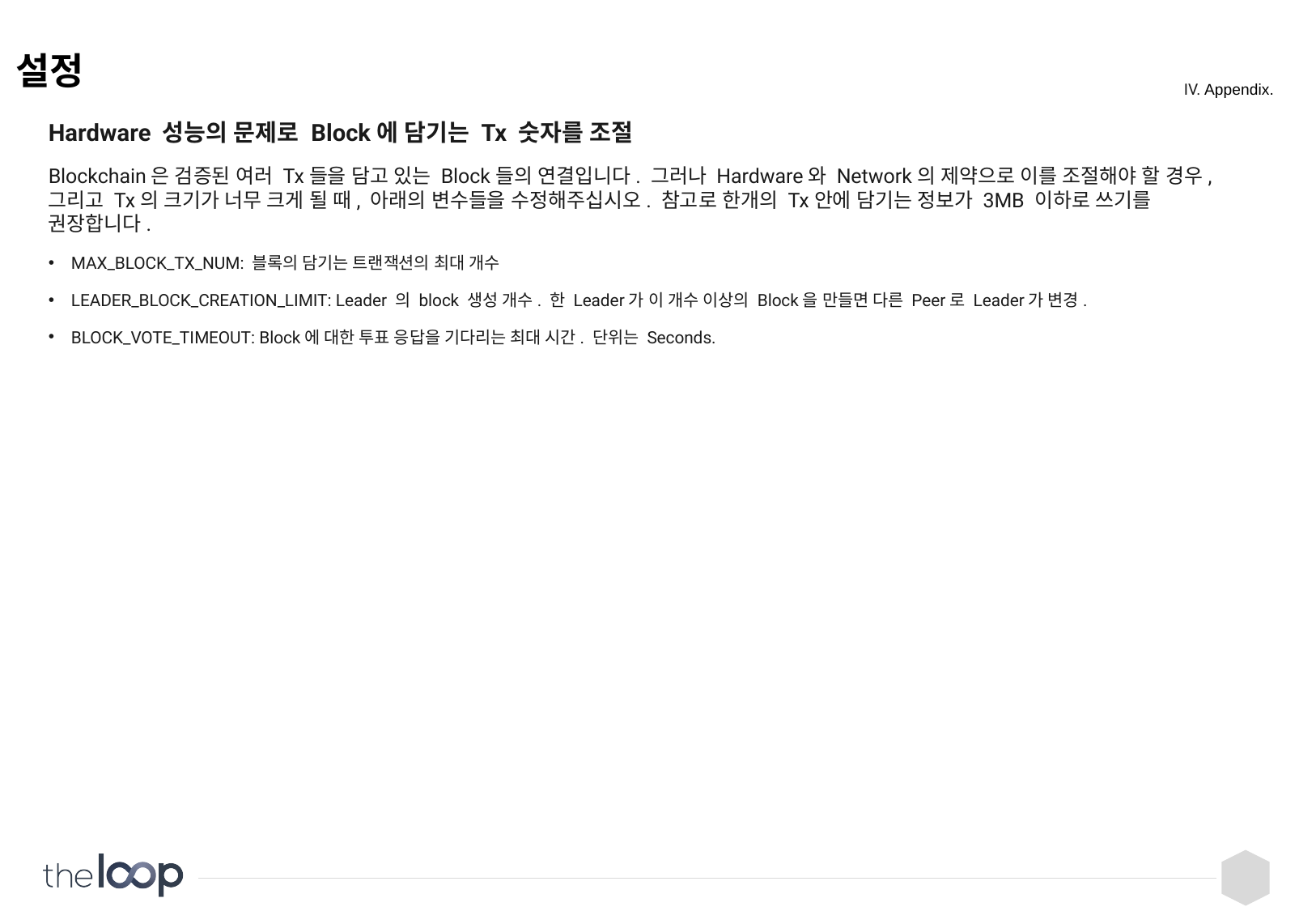

# 설정
IV. Appendix.
Hardware 성능의 문제로 Block에 담기는 Tx 숫자를 조절
Blockchain은 검증된 여러 Tx들을 담고 있는 Block들의 연결입니다. 그러나 Hardware와 Network의 제약으로 이를 조절해야 할 경우, 그리고 Tx의 크기가 너무 크게 될 때, 아래의 변수들을 수정해주십시오. 참고로 한개의 Tx안에 담기는 정보가 3MB 이하로 쓰기를 권장합니다.
MAX_BLOCK_TX_NUM: 블록의 담기는 트랜잭션의 최대 개수
LEADER_BLOCK_CREATION_LIMIT: Leader 의 block 생성 개수. 한 Leader가 이 개수 이상의 Block을 만들면 다른 Peer로 Leader가 변경.
BLOCK_VOTE_TIMEOUT: Block에 대한 투표 응답을 기다리는 최대 시간. 단위는 Seconds.